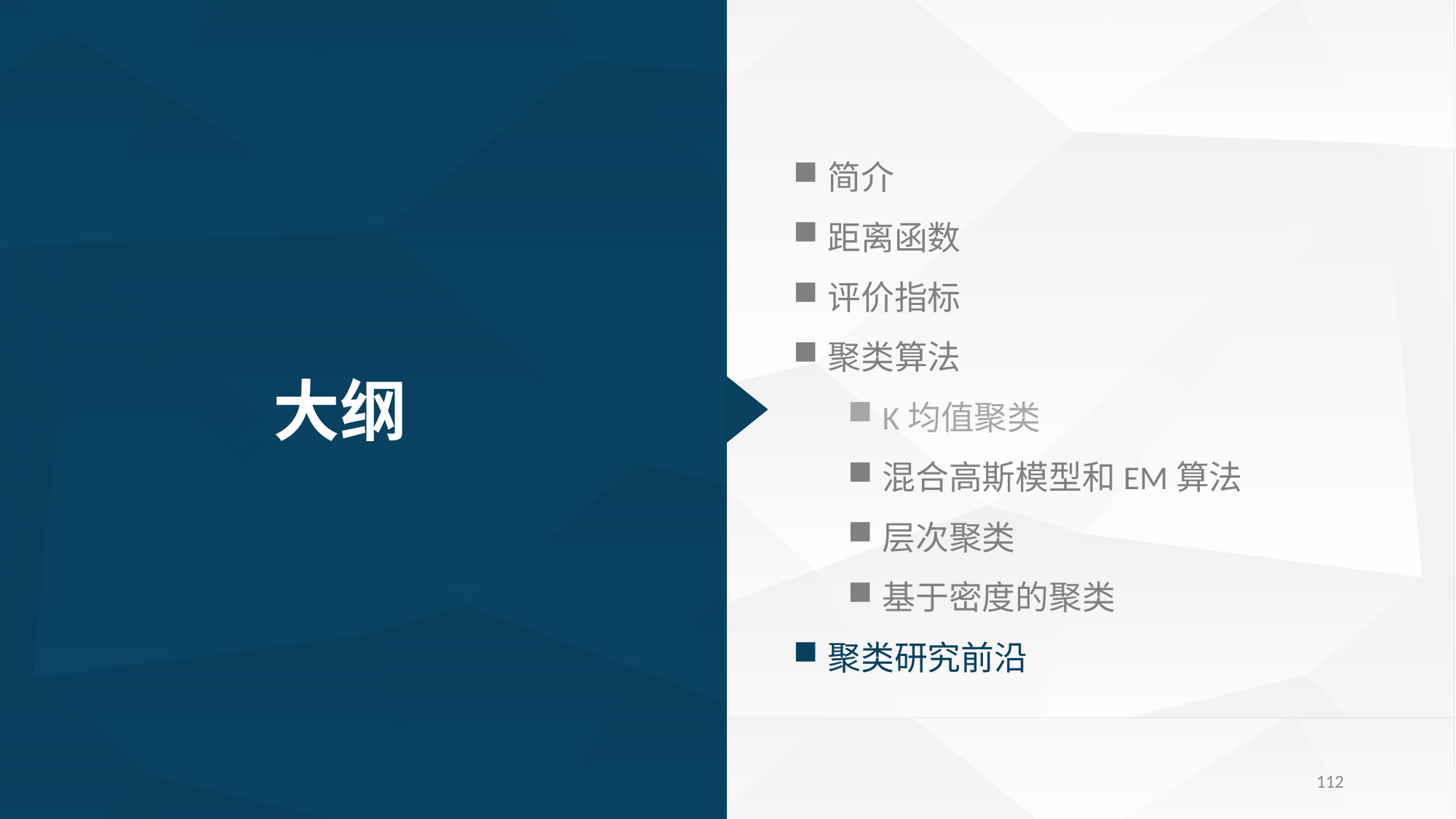

简介
距离函数
评价指标
聚类算法
K均值聚类
混合高斯模型和EM算法
层次聚类
基于密度的聚类
聚类研究前沿
大纲

112